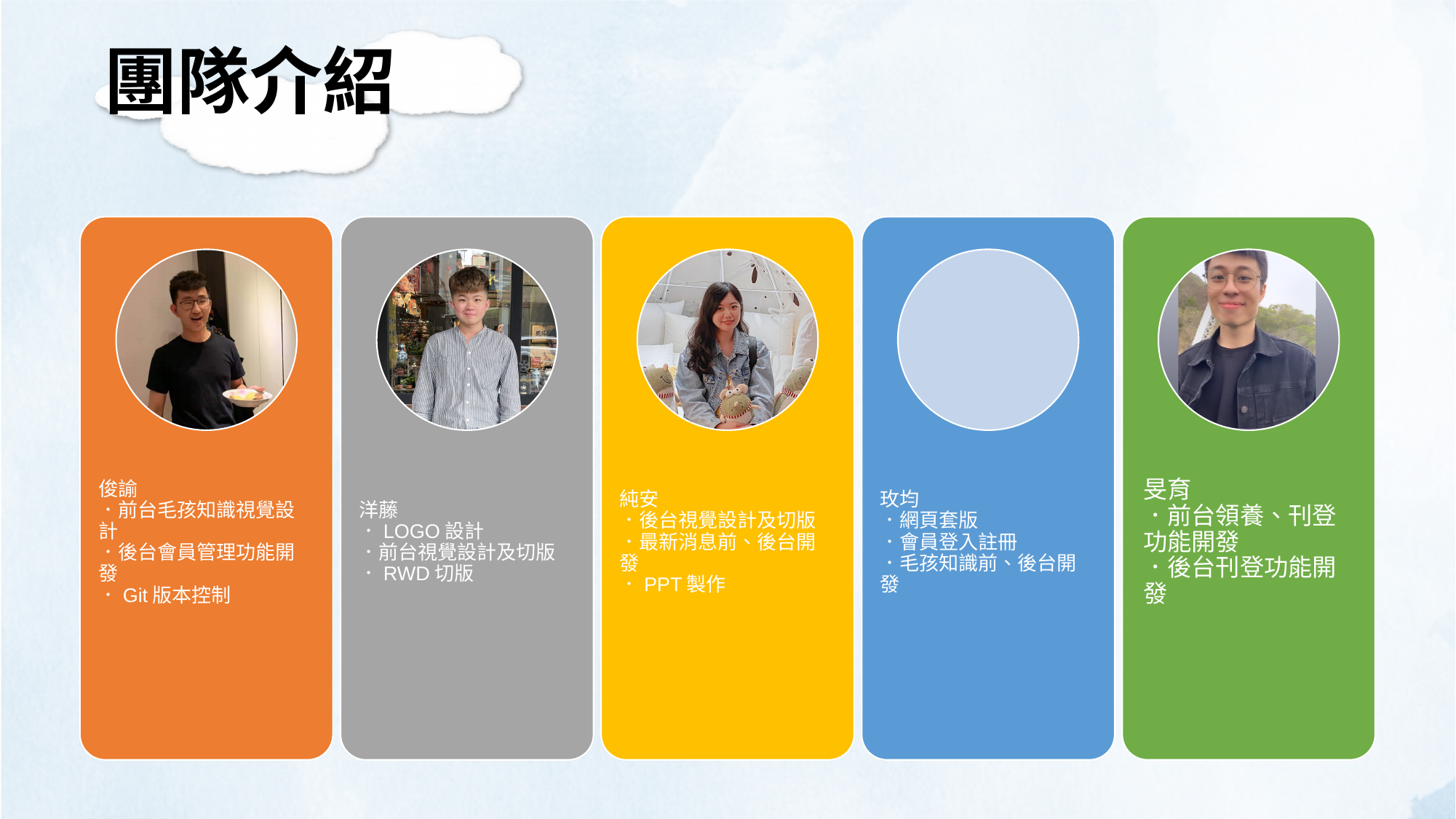

團隊介紹
俊諭
．前台毛孩知識視覺設計
．後台會員管理功能開發
．Git版本控制
洋藤
．LOGO設計
．前台視覺設計及切版
．RWD切版
純安
．後台視覺設計及切版
．最新消息前、後台開發
．PPT製作
玫均
．網頁套版
．會員登入註冊
．毛孩知識前、後台開發
旻育
．前台領養、刊登功能開發
．後台刊登功能開發